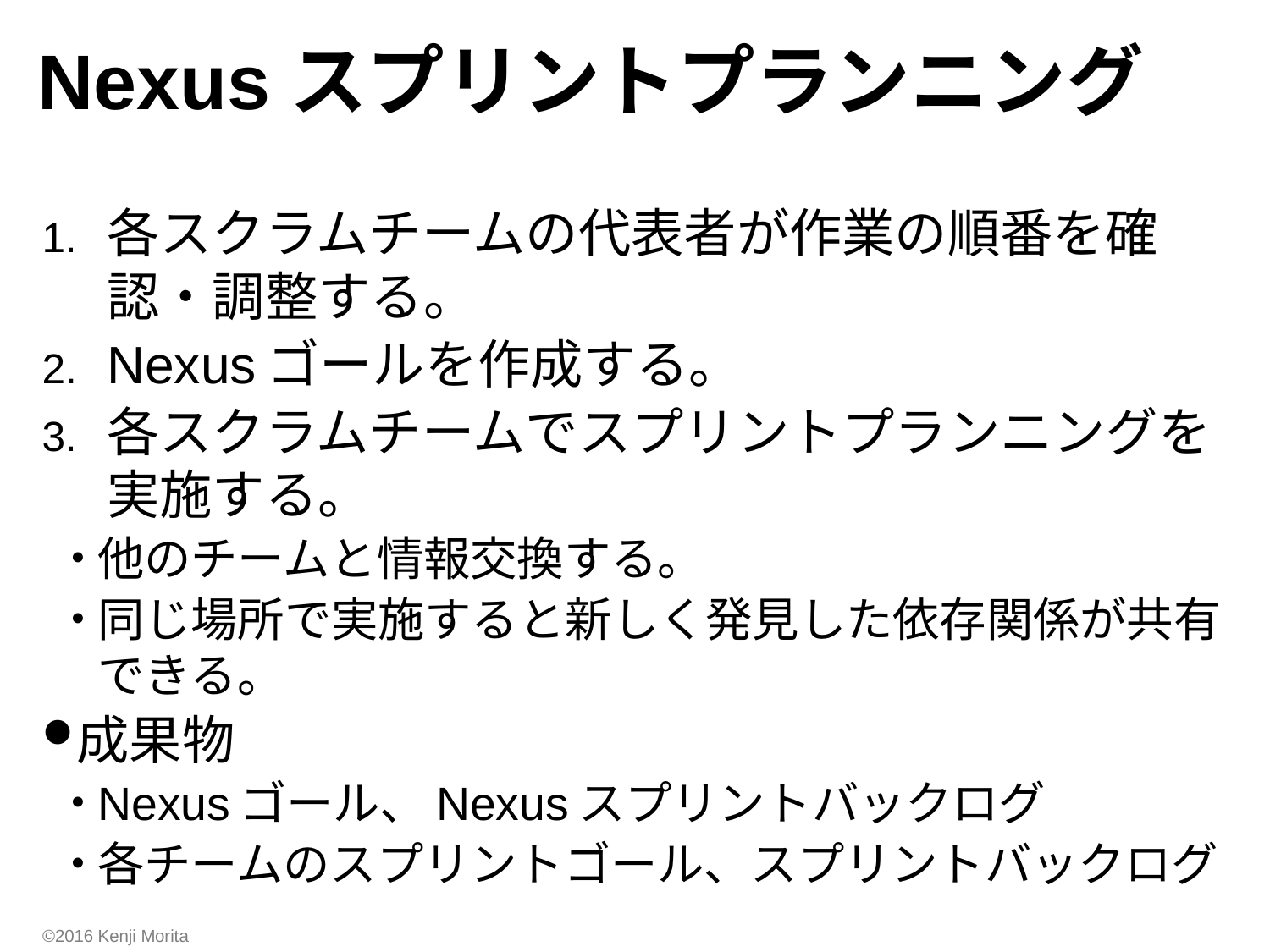

# Nexusスプリントプランニング
各スクラムチームの代表者が作業の順番を確認・調整する。
Nexusゴールを作成する。
各スクラムチームでスプリントプランニングを実施する。
他のチームと情報交換する。
同じ場所で実施すると新しく発見した依存関係が共有できる。
成果物
Nexusゴール、Nexusスプリントバックログ
各チームのスプリントゴール、スプリントバックログ